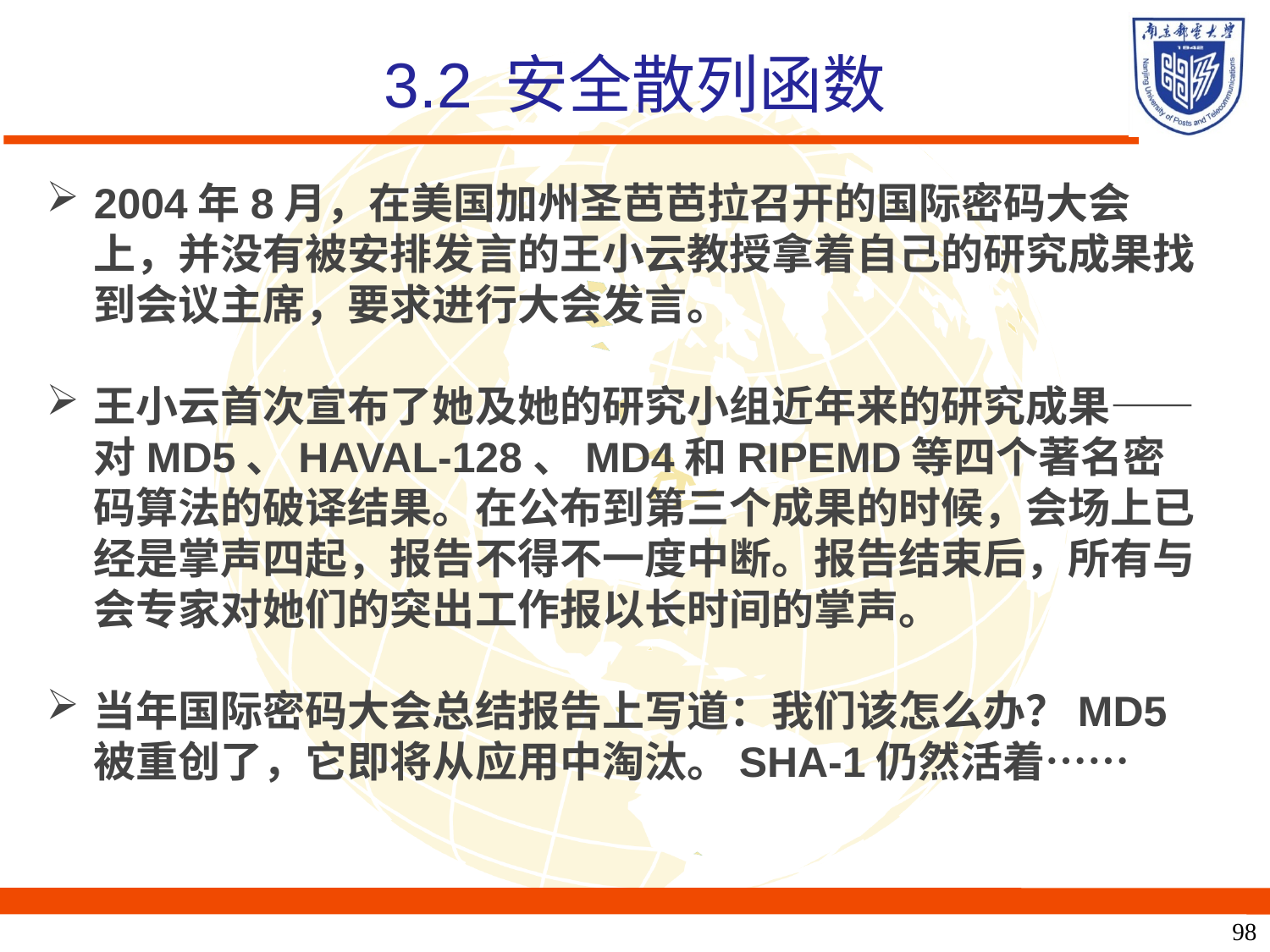

# 3.2 安全散列函数
2004年8月，在美国加州圣芭芭拉召开的国际密码大会上，并没有被安排发言的王小云教授拿着自己的研究成果找到会议主席，要求进行大会发言。

王小云首次宣布了她及她的研究小组近年来的研究成果——对MD5、HAVAL-128、MD4和RIPEMD等四个著名密码算法的破译结果。在公布到第三个成果的时候，会场上已经是掌声四起，报告不得不一度中断。报告结束后，所有与会专家对她们的突出工作报以长时间的掌声。

当年国际密码大会总结报告上写道：我们该怎么办？MD5被重创了，它即将从应用中淘汰。SHA-1仍然活着……

98